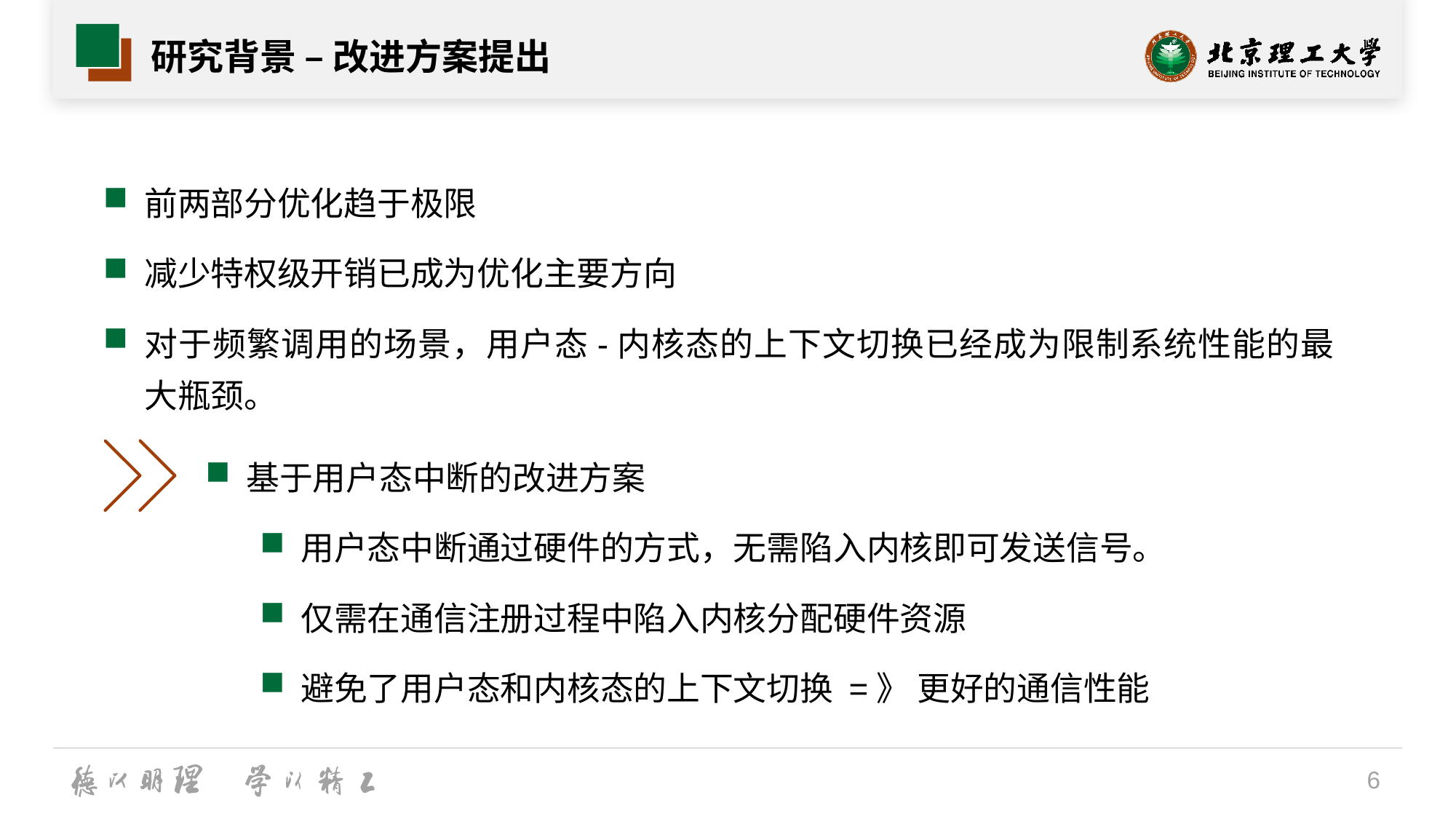

# 研究背景 – 改进方案提出
前两部分优化趋于极限
减少特权级开销已成为优化主要方向
对于频繁调用的场景，用户态-内核态的上下文切换已经成为限制系统性能的最大瓶颈。

基于用户态中断的改进方案
用户态中断通过硬件的方式，无需陷入内核即可发送信号。
仅需在通信注册过程中陷入内核分配硬件资源
避免了用户态和内核态的上下文切换 =》 更好的通信性能